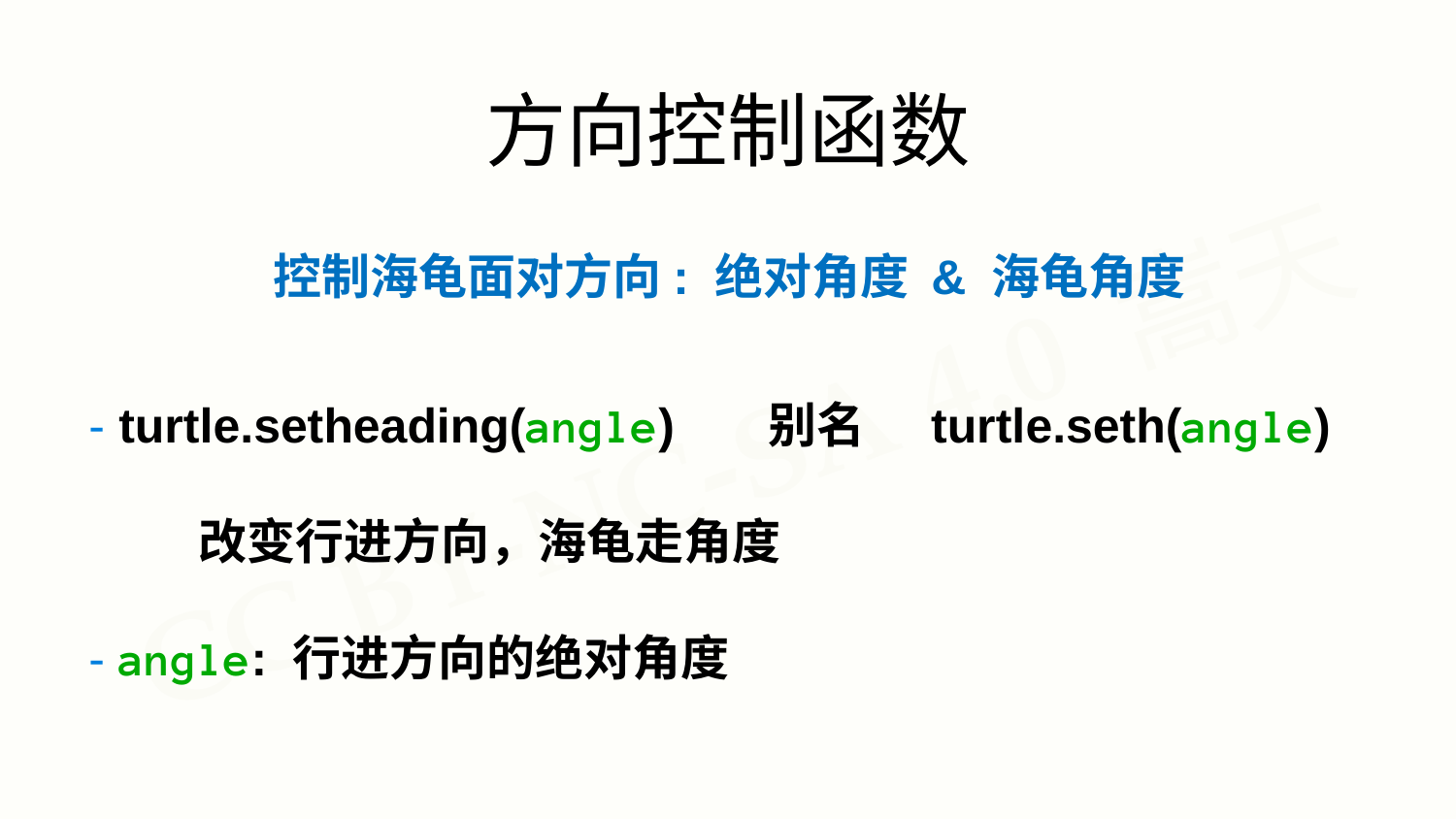

方向控制函数
控制海龟面对方向: 绝对角度 & 海龟角度
- turtle.setheading(angle)      别名     turtle.seth(angle)
         改变行进方向，海龟走角度
- angle: 行进方向的绝对角度